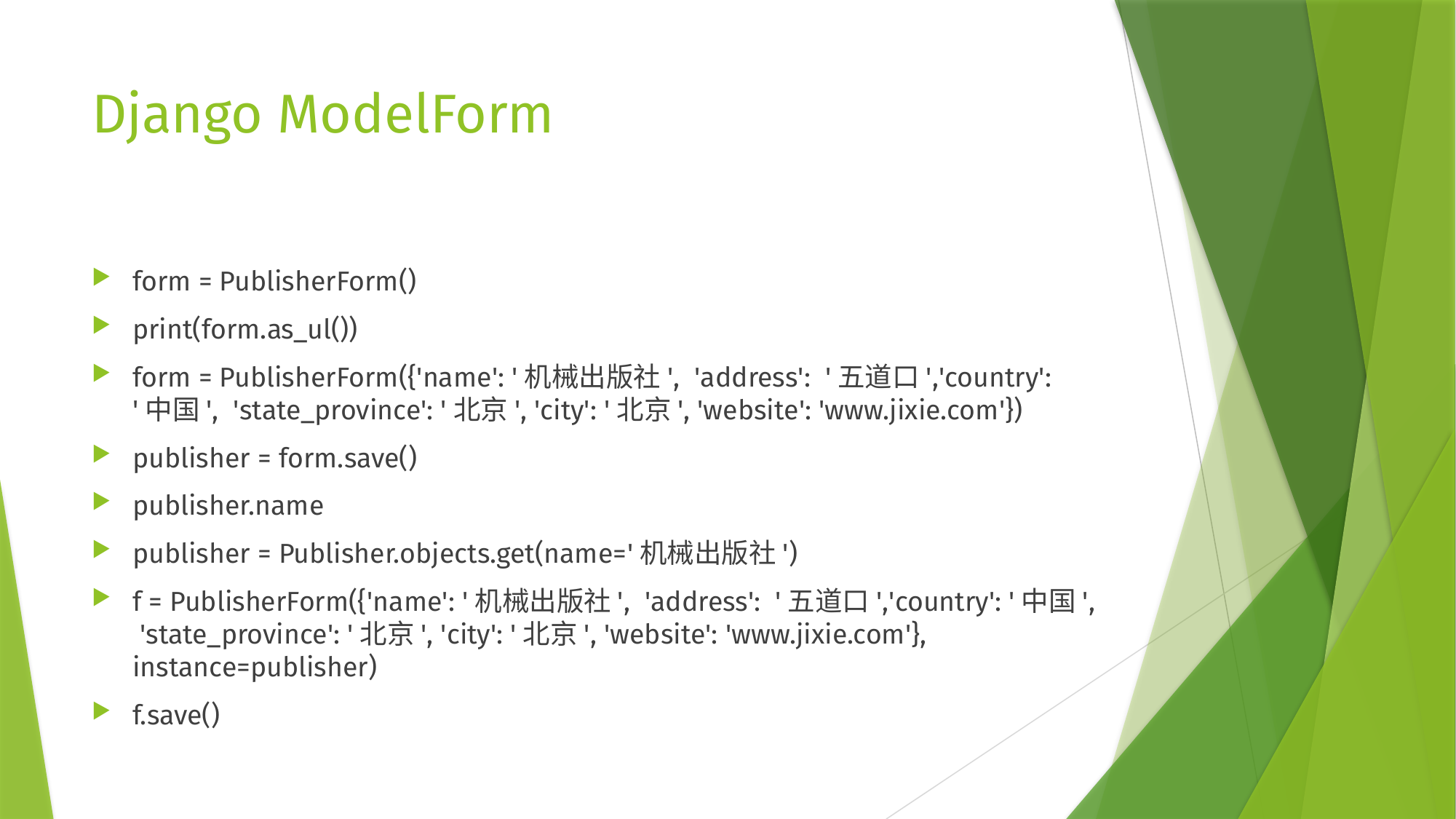

# Django ModelForm
form = PublisherForm()
print(form.as_ul())
form = PublisherForm({'name': '机械出版社',  'address':  '五道口','country': '中国',  'state_province': '北京', 'city': '北京', 'website': 'www.jixie.com'})
publisher = form.save()
publisher.name
publisher = Publisher.objects.get(name='机械出版社')
f = PublisherForm({'name': '机械出版社',  'address':  '五道口','country': '中国',  'state_province': '北京', 'city': '北京', 'website': 'www.jixie.com'}, instance=publisher)
f.save()